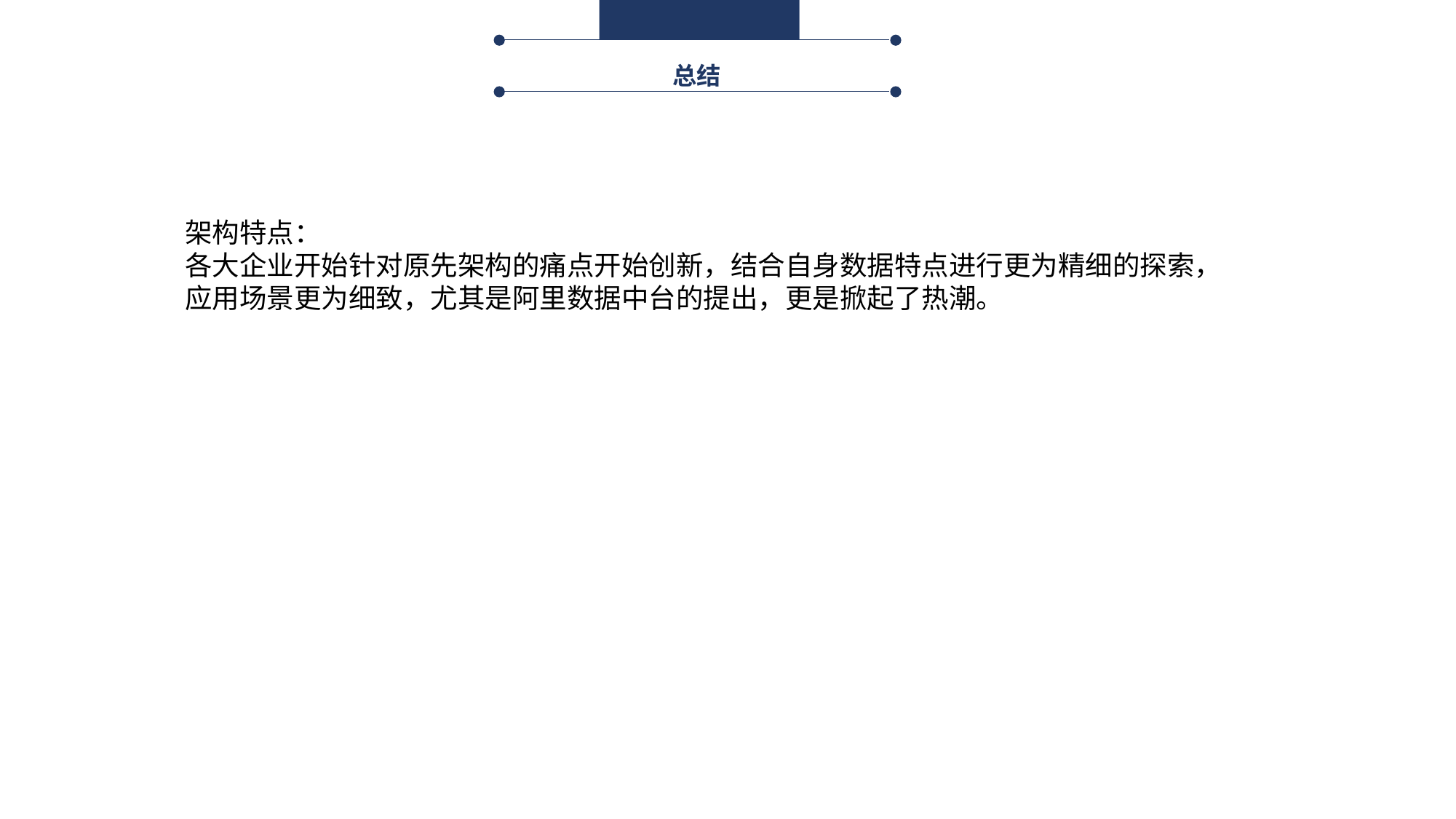

总结
架构特点：
各大企业开始针对原先架构的痛点开始创新，结合自身数据特点进行更为精细的探索，应用场景更为细致，尤其是阿里数据中台的提出，更是掀起了热潮。